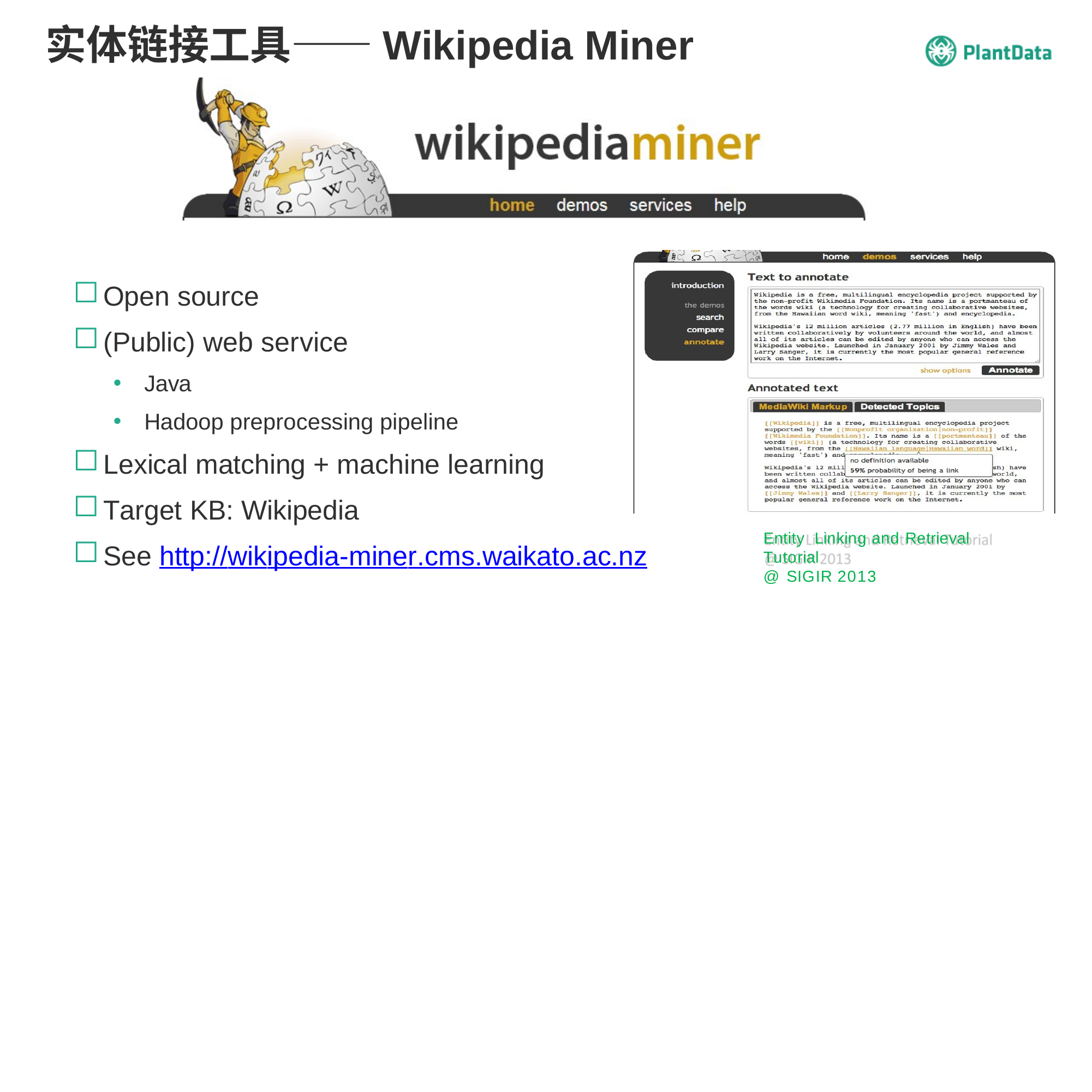

# 实体链接工具——Wikipedia Miner

Open source

(Public) web service

Java

Hadoop preprocessing pipeline
Lexical matching + machine learning

Target KB: Wikipedia

See http://wikipedia-miner.cms.waikato.ac.nz

Entity  Linking and Retrieval Tutorial
@ SIGIR 2013